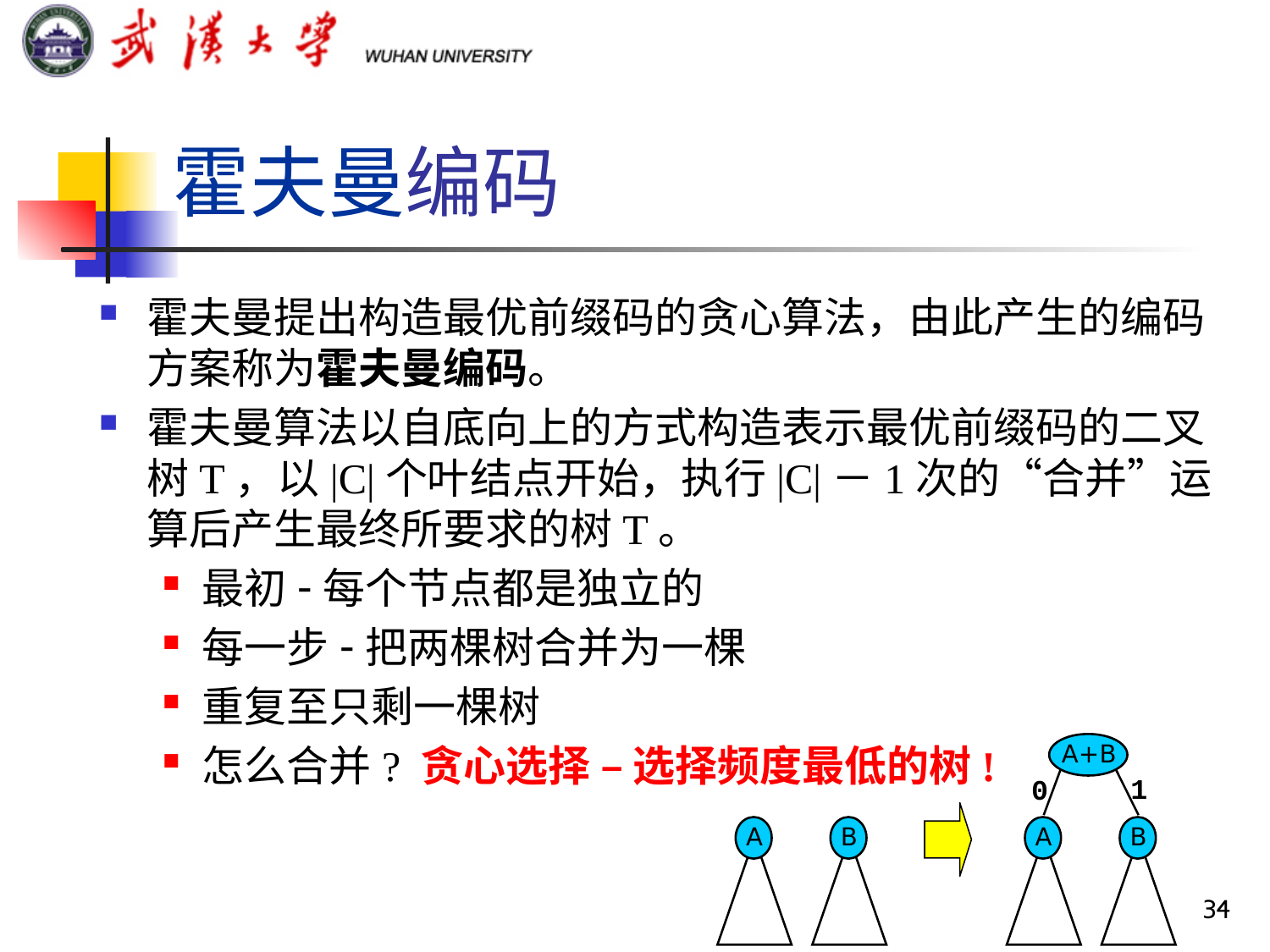

# 霍夫曼编码
霍夫曼提出构造最优前缀码的贪心算法，由此产生的编码方案称为霍夫曼编码。
霍夫曼算法以自底向上的方式构造表示最优前缀码的二叉树T，以|C|个叶结点开始，执行|C|－1次的“合并”运算后产生最终所要求的树T。
最初-每个节点都是独立的
每一步-把两棵树合并为一棵
重复至只剩一棵树
怎么合并? 贪心选择 – 选择频度最低的树!
A+B

1
0

A

B

A

B

34